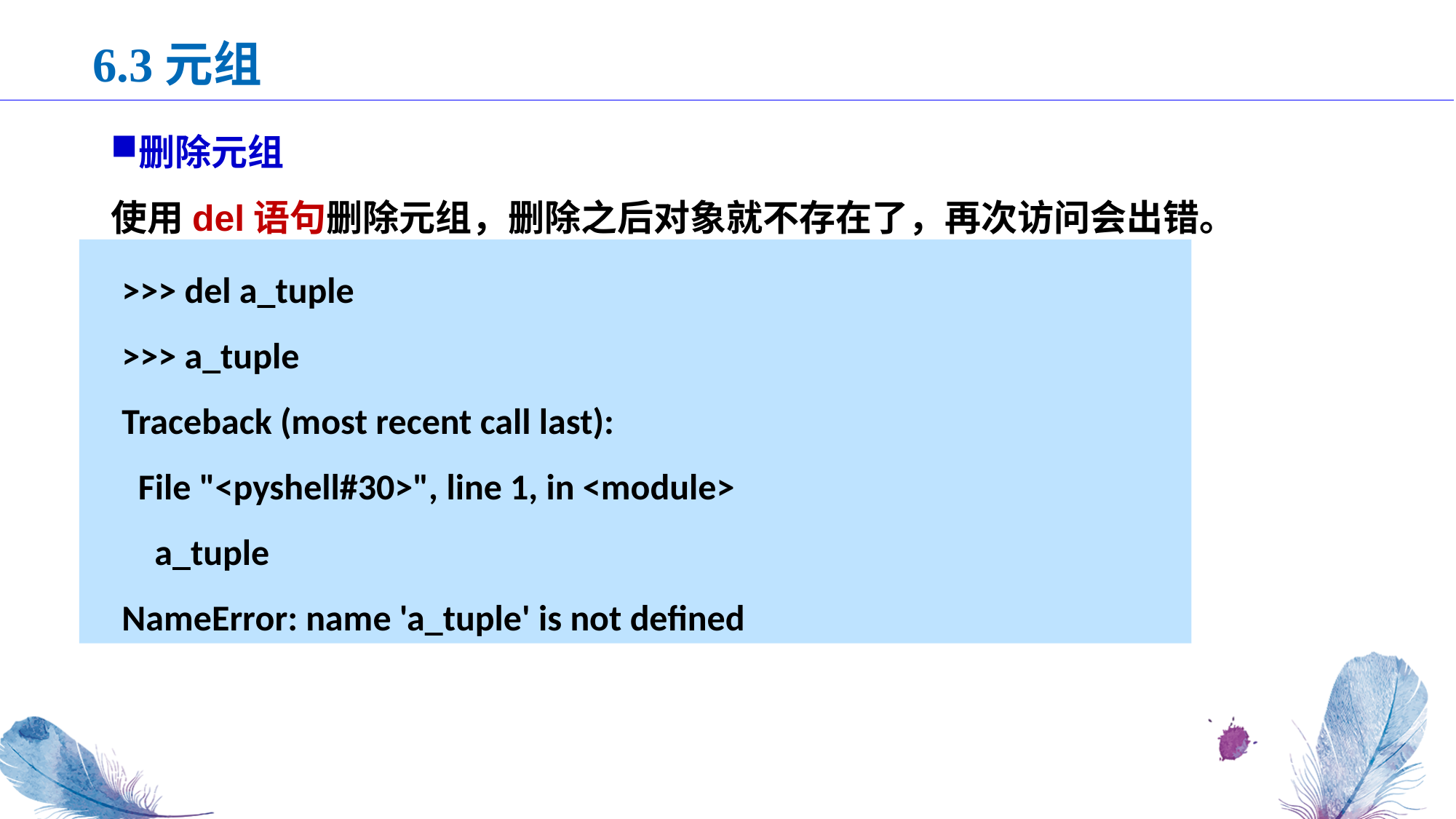

6.3元组
删除元组
使用del语句删除元组，删除之后对象就不存在了，再次访问会出错。
>>> del a_tuple
>>> a_tuple
Traceback (most recent call last):
  File "<pyshell#30>", line 1, in <module>
    a_tuple
NameError: name 'a_tuple' is not defined